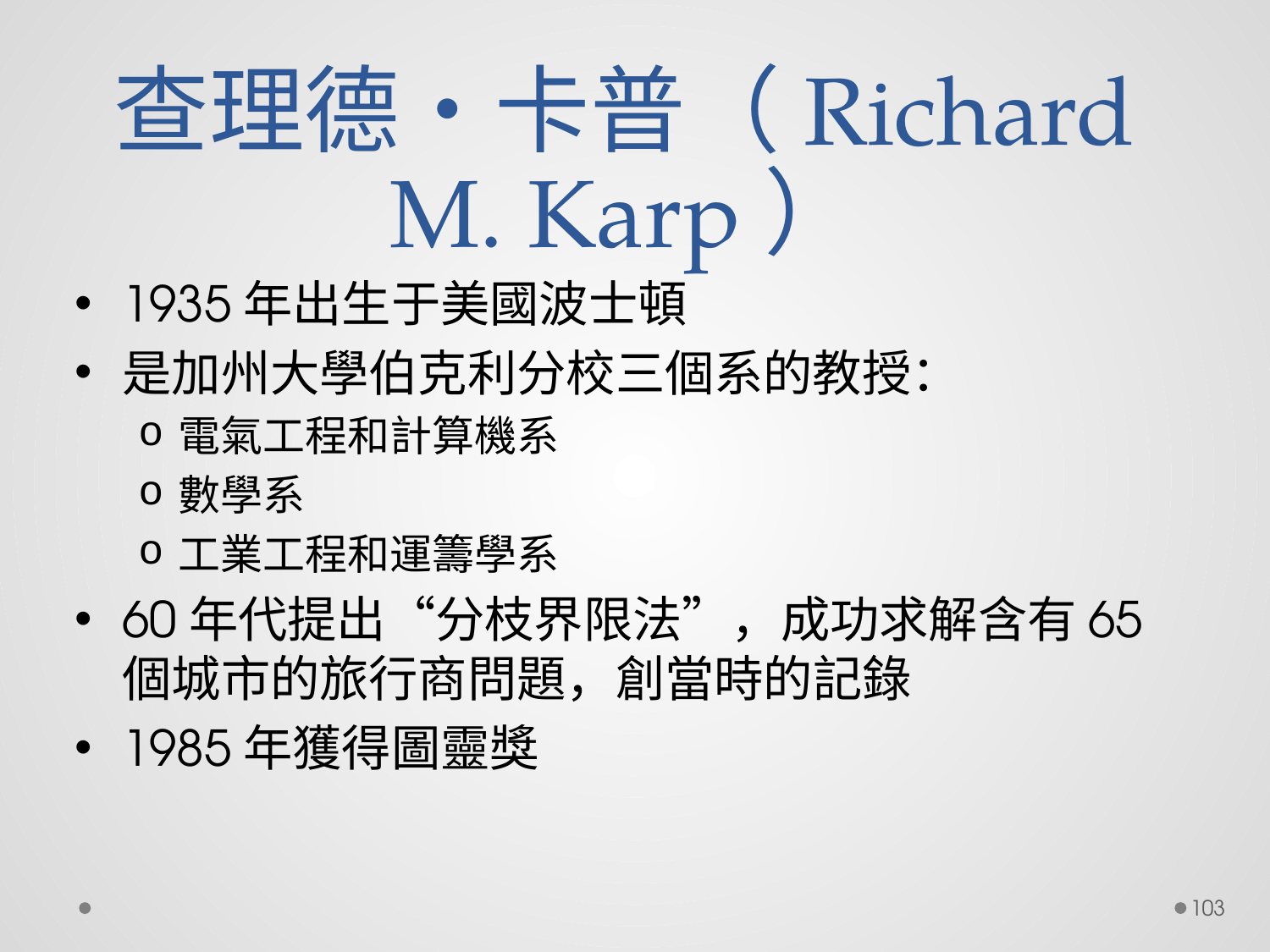

# 查理德•卡普（Richard M. Karp）
1935年出生于美國波士頓
是加州大學伯克利分校三個系的教授：
電氣工程和計算機系
數學系
工業工程和運籌學系
60年代提出“分枝界限法”，成功求解含有65個城市的旅行商問題，創當時的記錄
1985年獲得圖靈獎
103